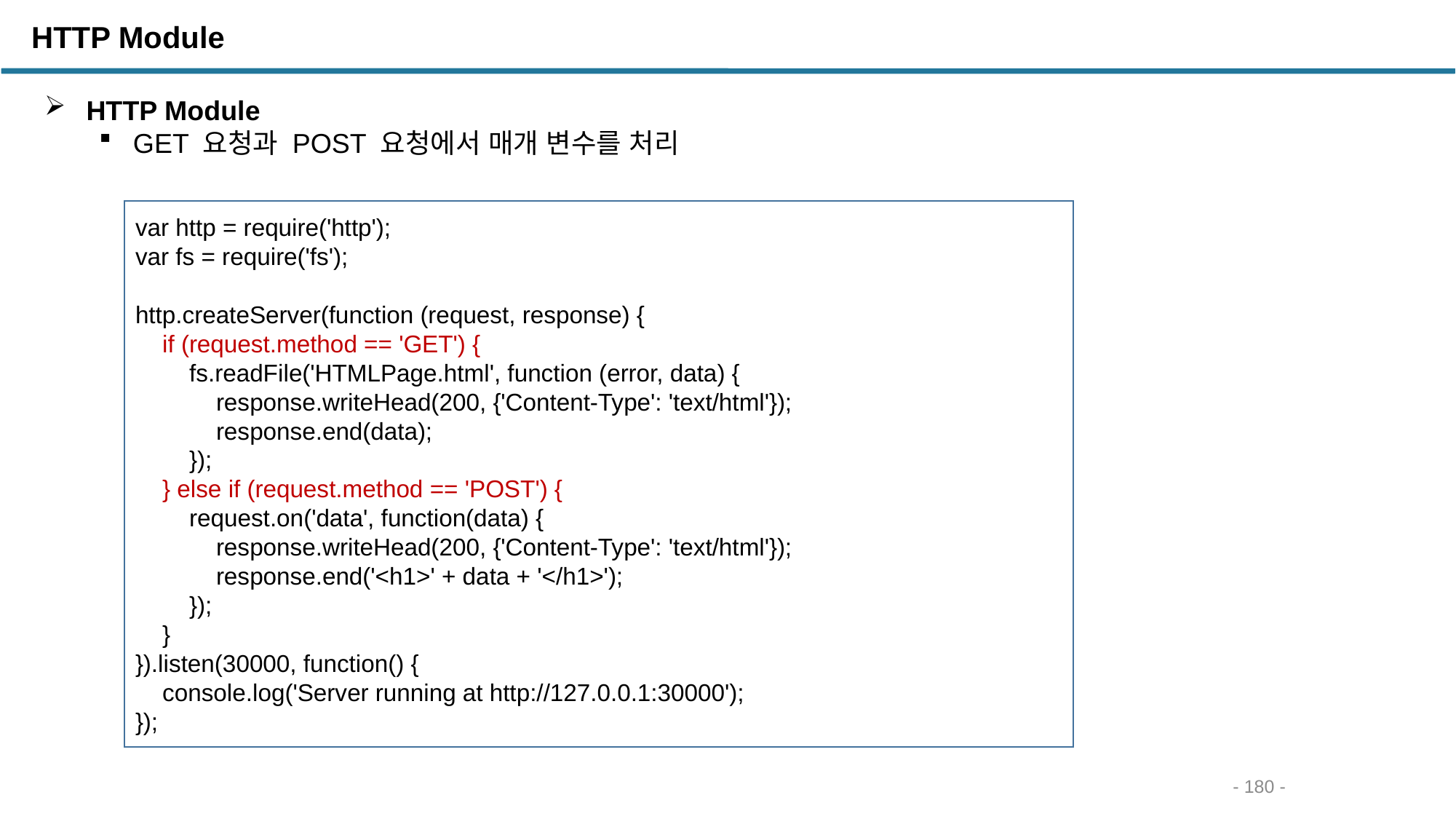

HTTP Module

 HTTP Module
GET 요청과 POST 요청에서 매개 변수를 처리

var http = require('http');
var fs = require('fs');

http.createServer(function (request, response) {
    if (request.method == 'GET') {
        fs.readFile('HTMLPage.html', function (error, data) {
            response.writeHead(200, {'Content-Type': 'text/html'});
            response.end(data);
        });
    } else if (request.method == 'POST') {
        request.on('data', function(data) {
            response.writeHead(200, {'Content-Type': 'text/html'});
            response.end('<h1>' + data + '</h1>');
        });
    }
}).listen(30000, function() {
    console.log('Server running at http://127.0.0.1:30000');
});
- 180 -